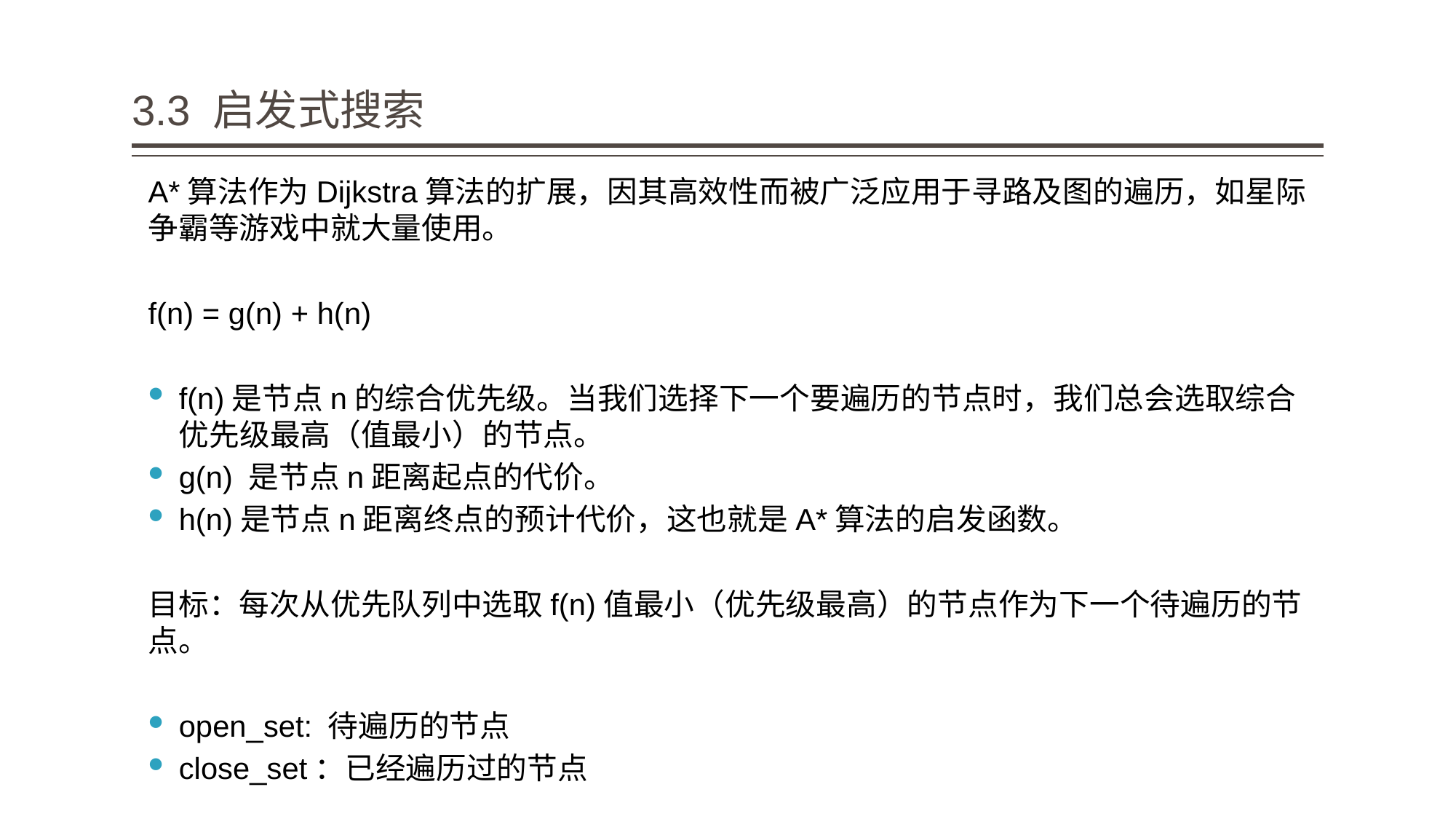

# 3.3 启发式搜索
A*算法作为Dijkstra算法的扩展，因其高效性而被广泛应用于寻路及图的遍历，如星际争霸等游戏中就大量使用。

f(n) = g(n) + h(n)

f(n)是节点n的综合优先级。当我们选择下一个要遍历的节点时，我们总会选取综合优先级最高（值最小）的节点。
g(n) 是节点n距离起点的代价。
h(n)是节点n距离终点的预计代价，这也就是A*算法的启发函数。

目标：每次从优先队列中选取f(n)值最小（优先级最高）的节点作为下一个待遍历的节点。

open_set: 待遍历的节点
close_set：已经遍历过的节点